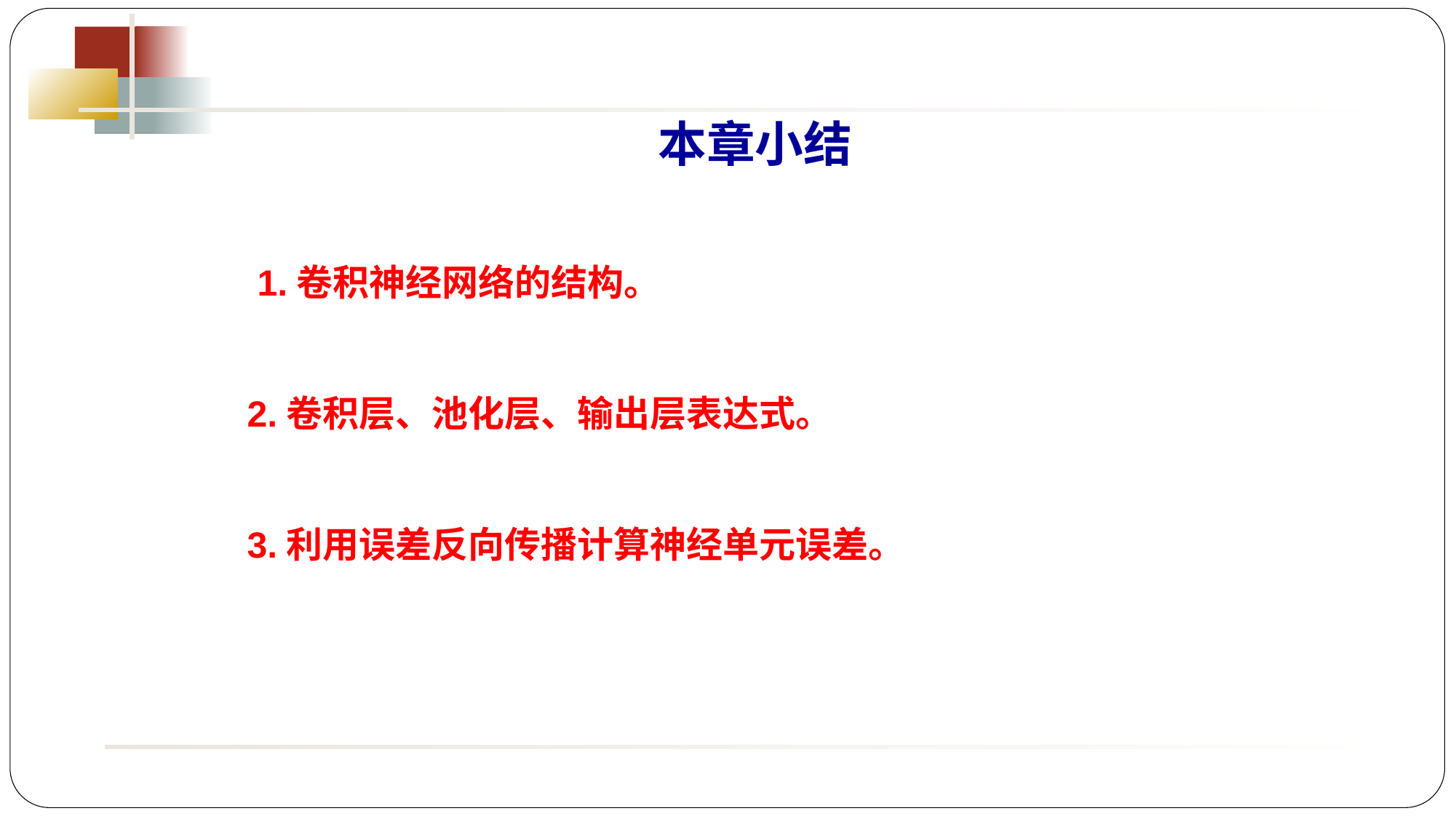

本章小结
 1.卷积神经网络的结构。
2.卷积层、池化层、输出层表达式。
3.利用误差反向传播计算神经单元误差。